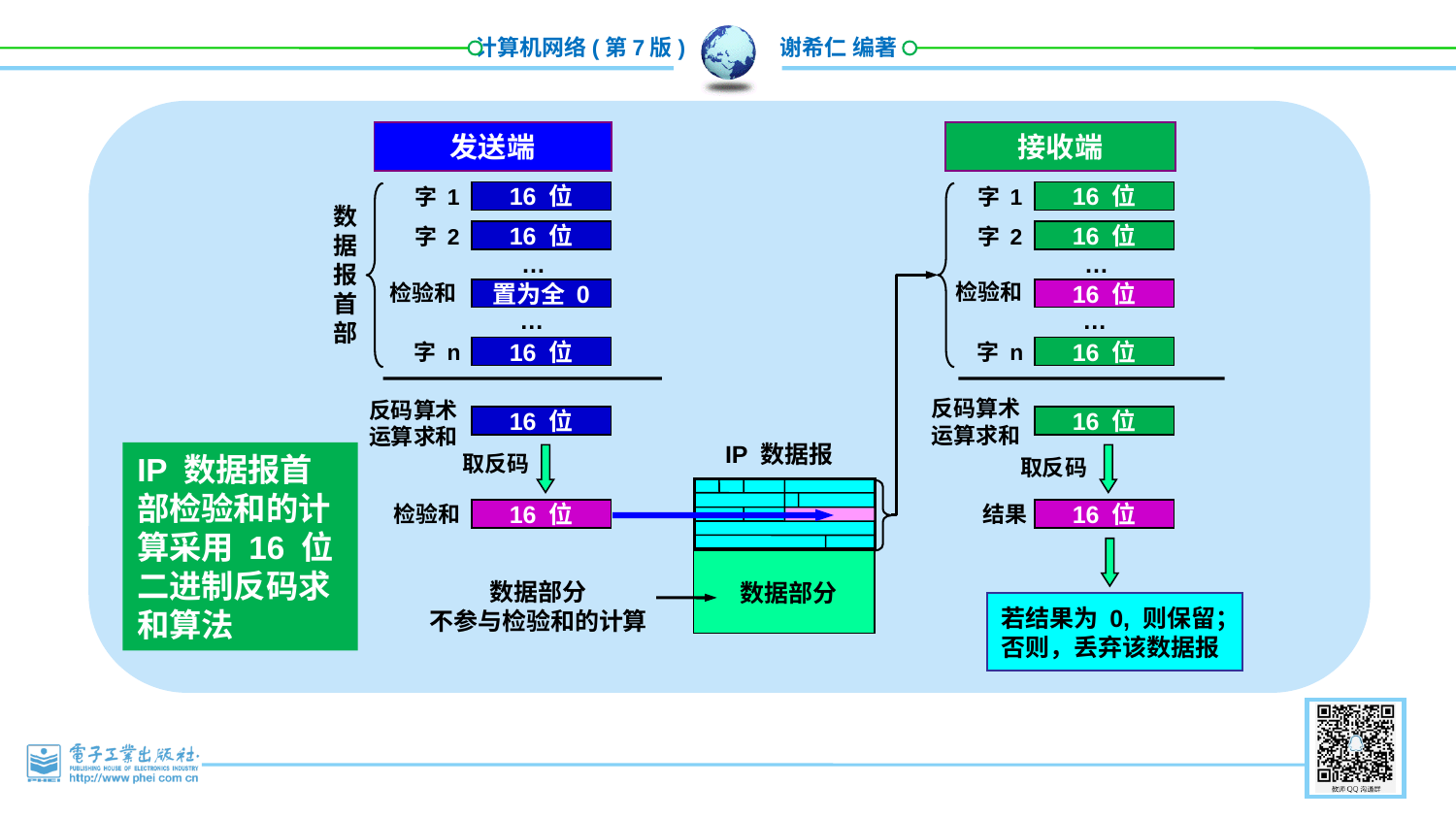

发送端
接收端
字 1
字 1
16 位
16 位

数
据
报
首
部
字 2
字 2
16 位
16 位
…
…
检验和
16 位
检验和
置为全 0

…
…
字 n
字 n
16 位
16 位

反码算术
运算求和
16 位
反码算术
运算求和
16 位
IP 数据报
取反码

IP 数据报首部检验和的计算采用 16 位二进制反码求和算法

取反码

检验和
16 位
结果
16 位

若结果为 0, 则保留；
否则，丢弃该数据报

数据部分
不参与检验和的计算

数据部分